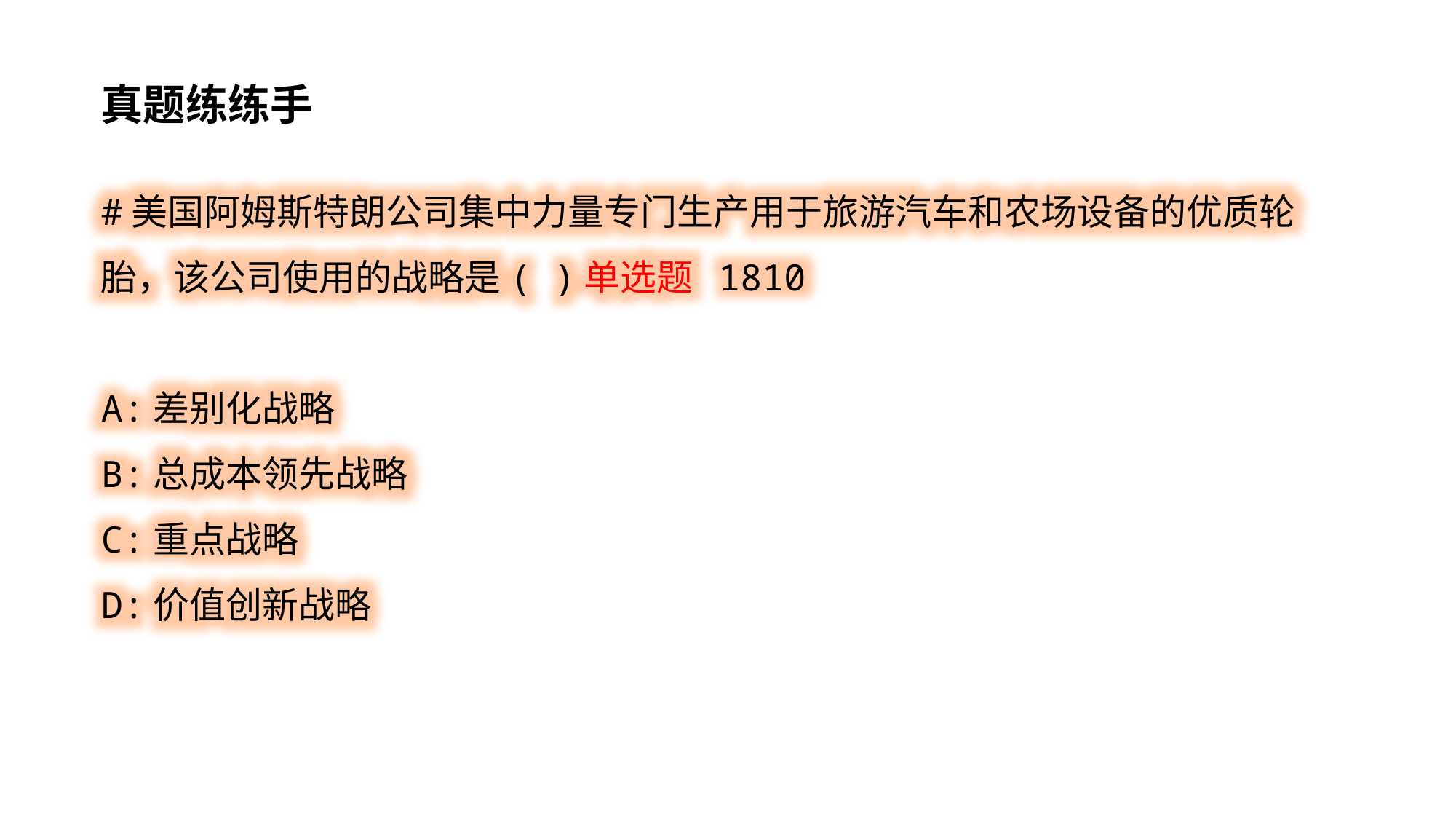

真题练练手
#美国阿姆斯特朗公司集中力量专门生产用于旅游汽车和农场设备的优质轮胎，该公司使用的战略是( )单选题  1810

A:差别化战略
B:总成本领先战略
C:重点战略
D:价值创新战略